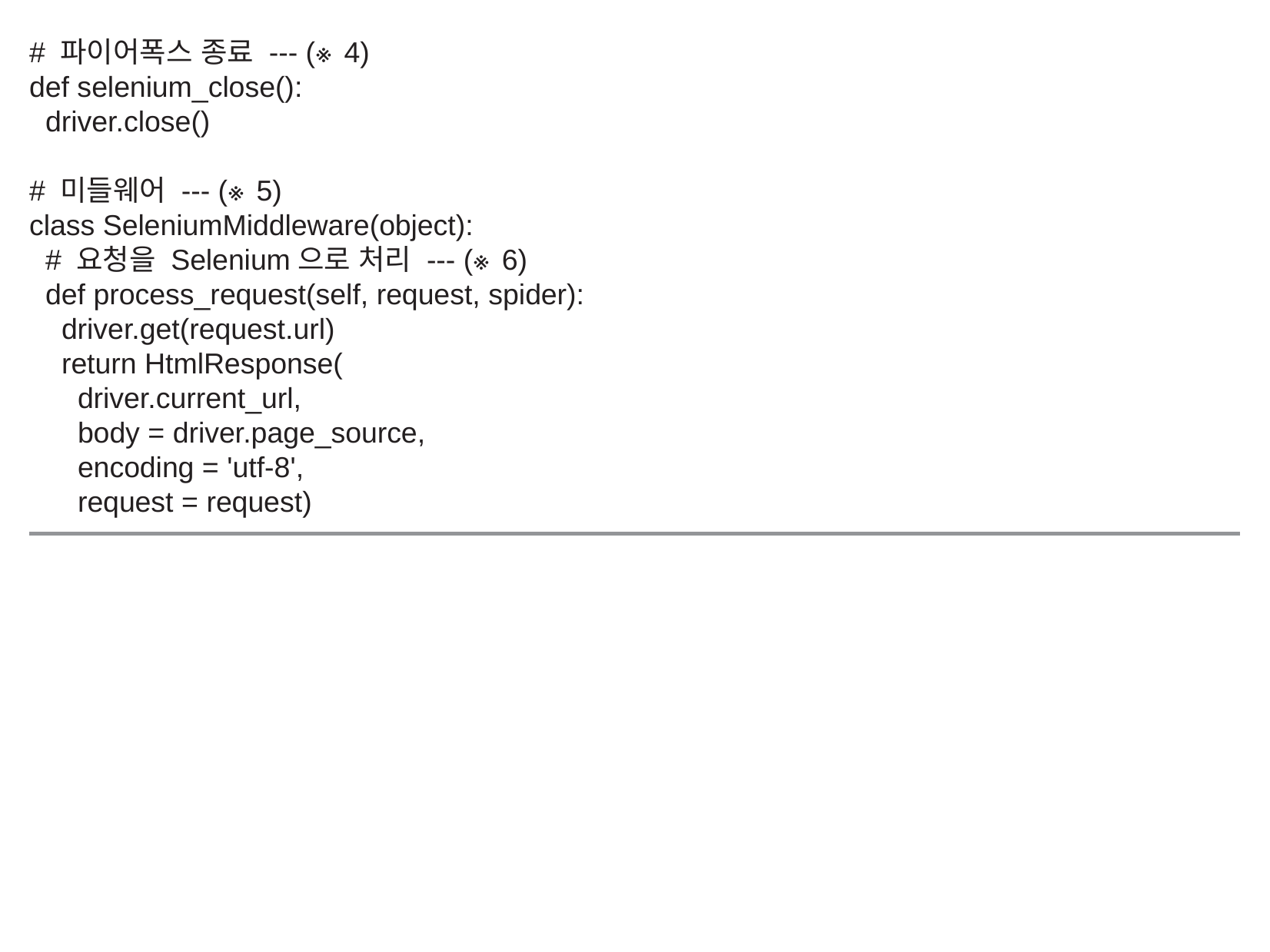

# 파이어폭스 종료 --- (※4)
def selenium_close():
  driver.close()

# 미들웨어 --- (※5)
class SeleniumMiddleware(object):
  # 요청을 Selenium으로 처리 --- (※6)
  def process_request(self, request, spider):
    driver.get(request.url)
    return HtmlResponse(
      driver.current_url,
      body = driver.page_source,
      encoding = 'utf-8',
      request = request)